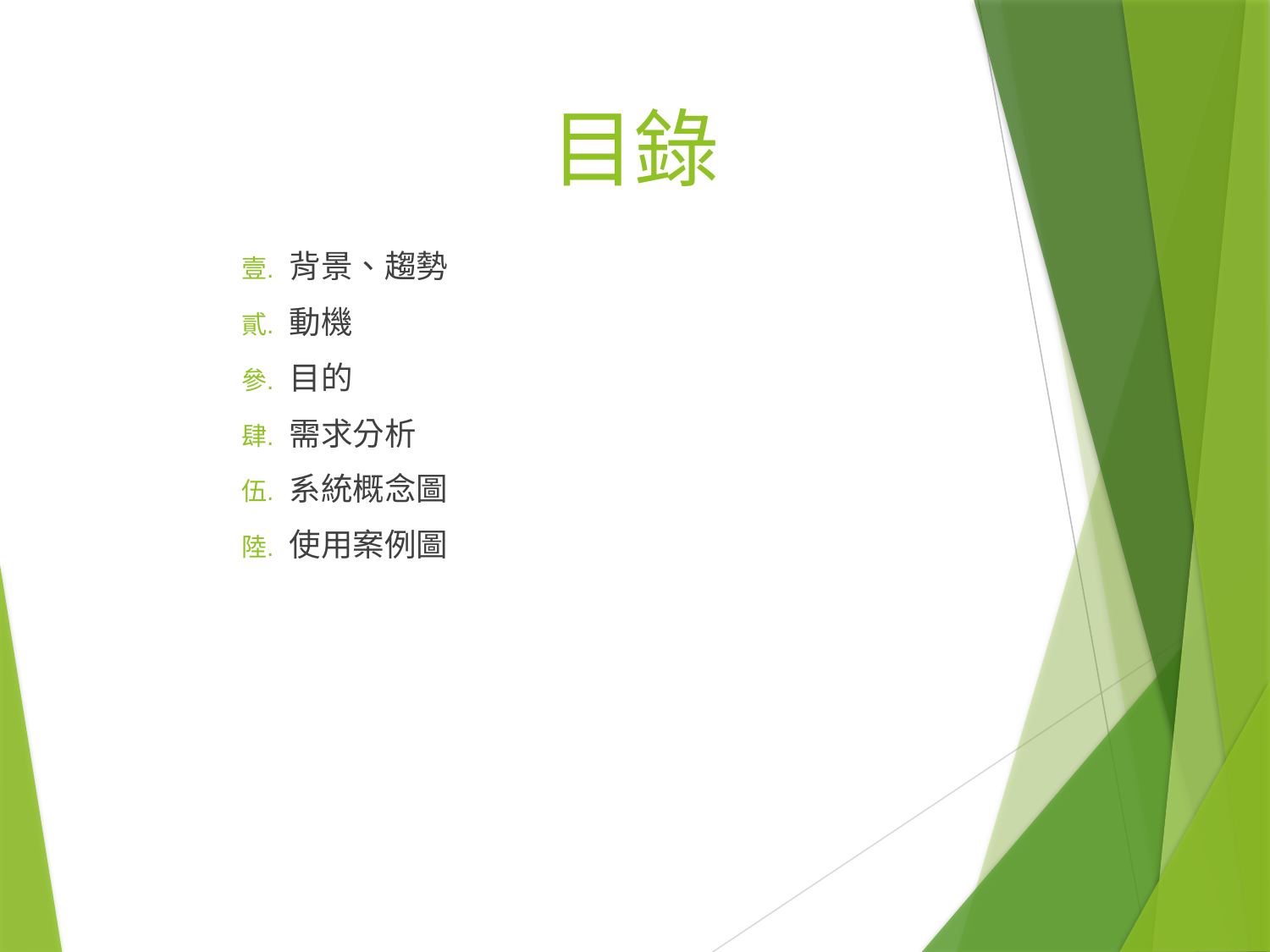

# 目錄
背景、趨勢
動機
目的
需求分析
系統概念圖
使用案例圖